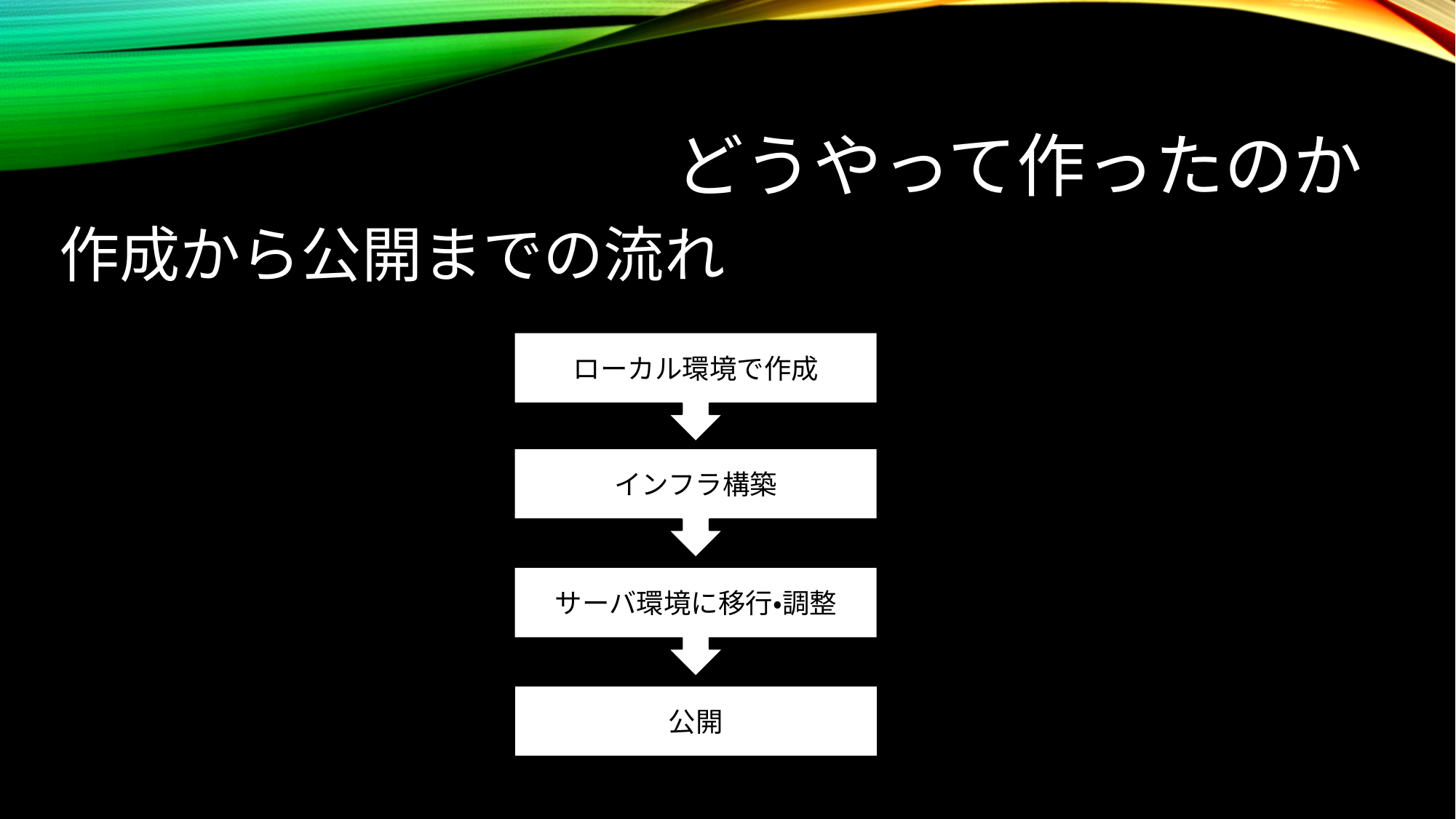

# どうやって作ったのか
作成から公開までの流れ
ローカル環境で作成
インフラ構築
サーバ環境に移行・調整
公開